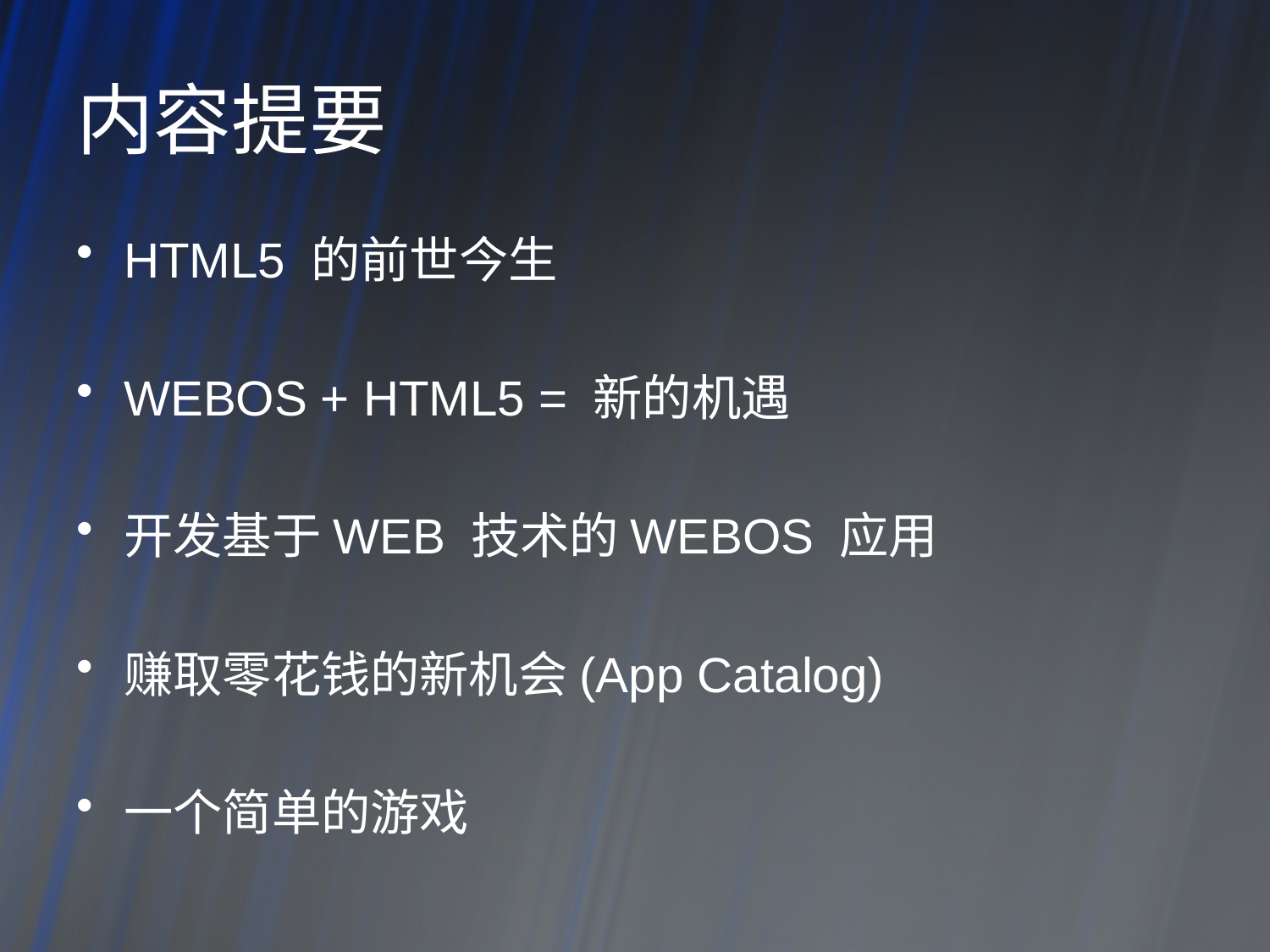

# 内容提要
HTML5 的前世今生

WEBOS + HTML5 = 新的机遇

开发基于WEB 技术的WEBOS 应用

赚取零花钱的新机会(App Catalog)

一个简单的游戏